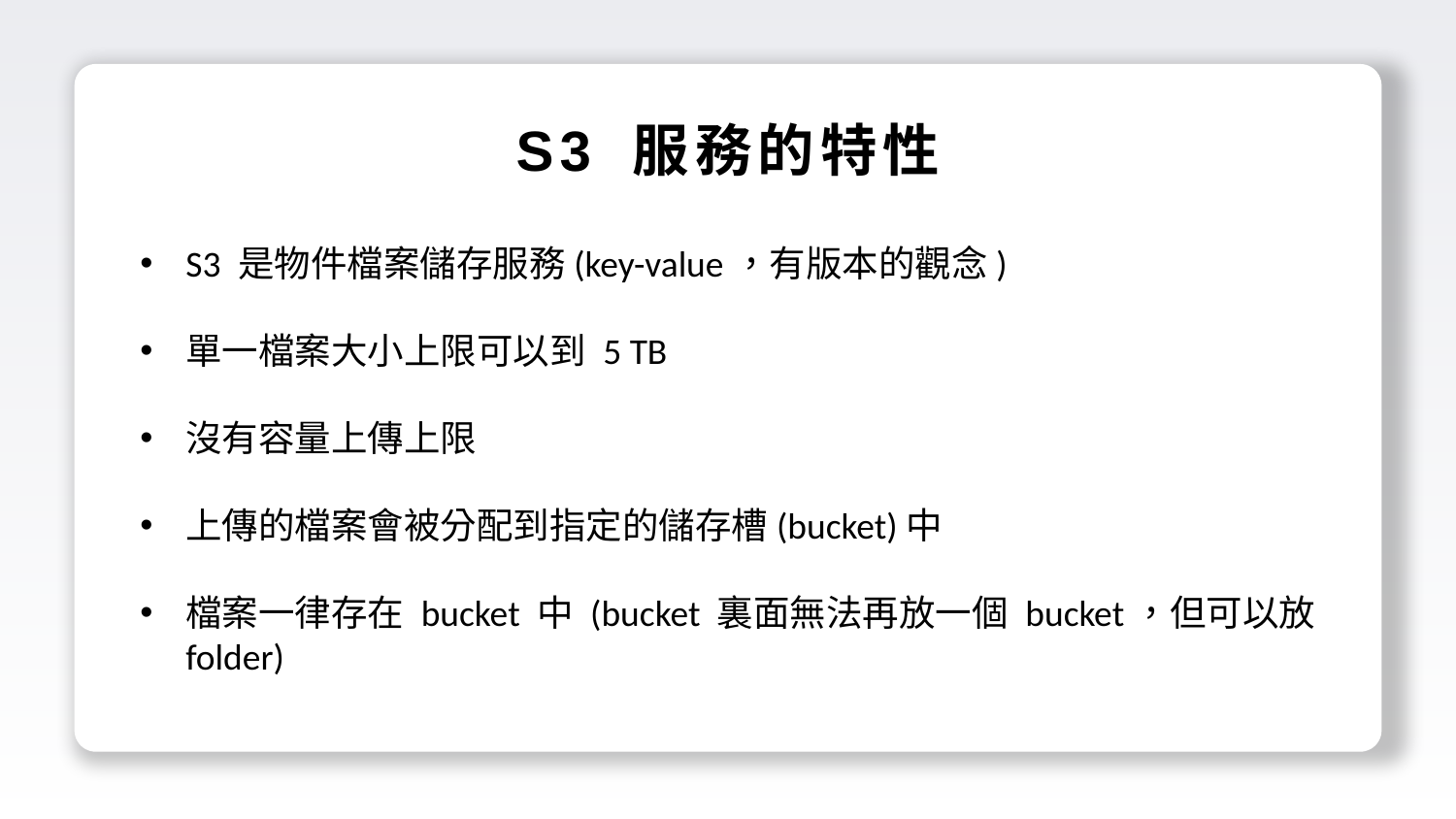

S3 服務的特性
S3 是物件檔案儲存服務(key-value，有版本的觀念)

單一檔案大小上限可以到 5 TB

沒有容量上傳上限

上傳的檔案會被分配到指定的儲存槽(bucket)中

檔案一律存在 bucket 中 (bucket 裏面無法再放一個 bucket，但可以放 folder)